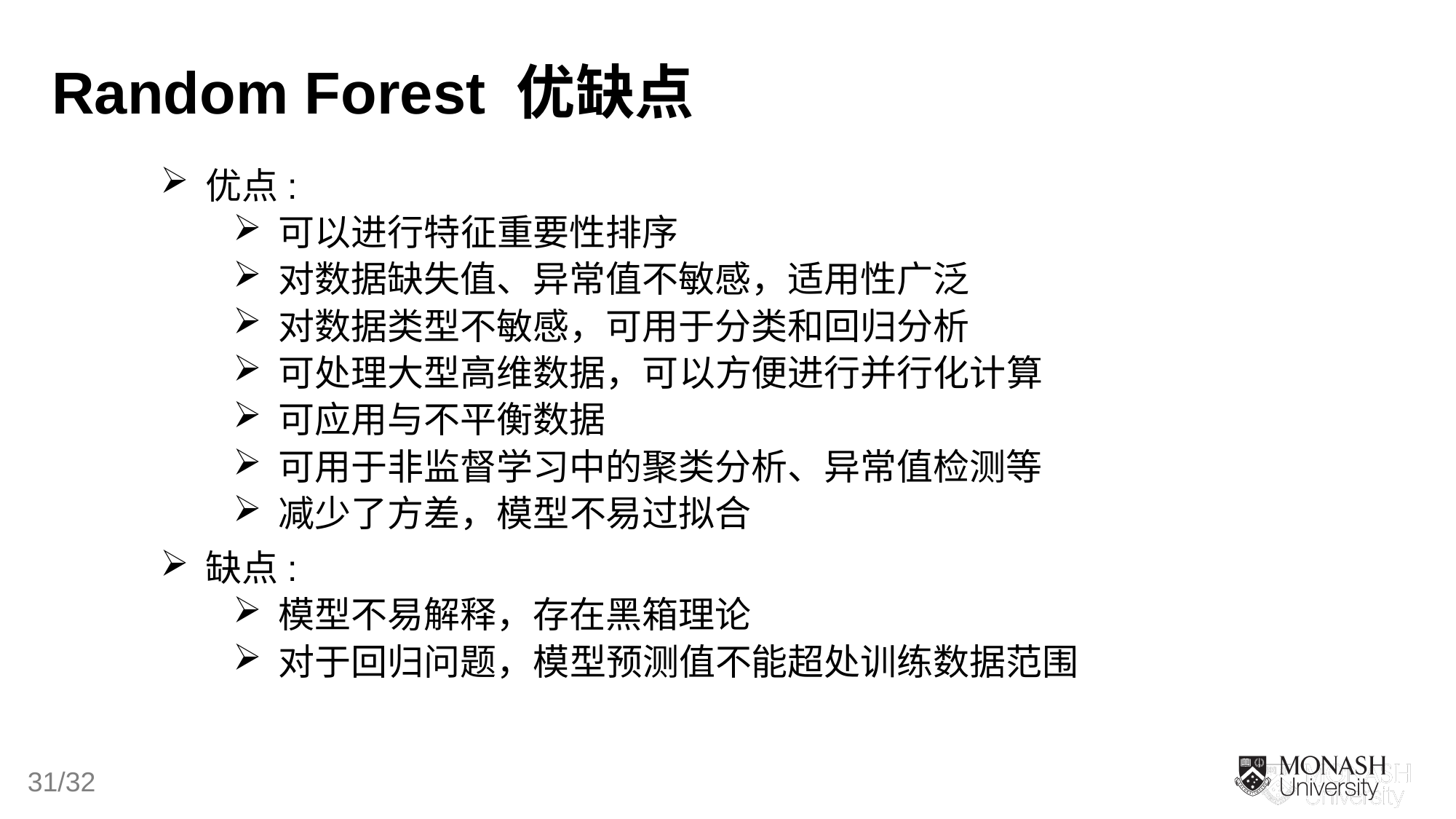

Random Forest 优缺点
优点:
可以进行特征重要性排序
对数据缺失值、异常值不敏感，适用性广泛
对数据类型不敏感，可用于分类和回归分析
可处理大型高维数据，可以方便进行并行化计算
可应用与不平衡数据
可用于非监督学习中的聚类分析、异常值检测等
减少了方差，模型不易过拟合
缺点:
模型不易解释，存在黑箱理论
对于回归问题，模型预测值不能超处训练数据范围
31/32